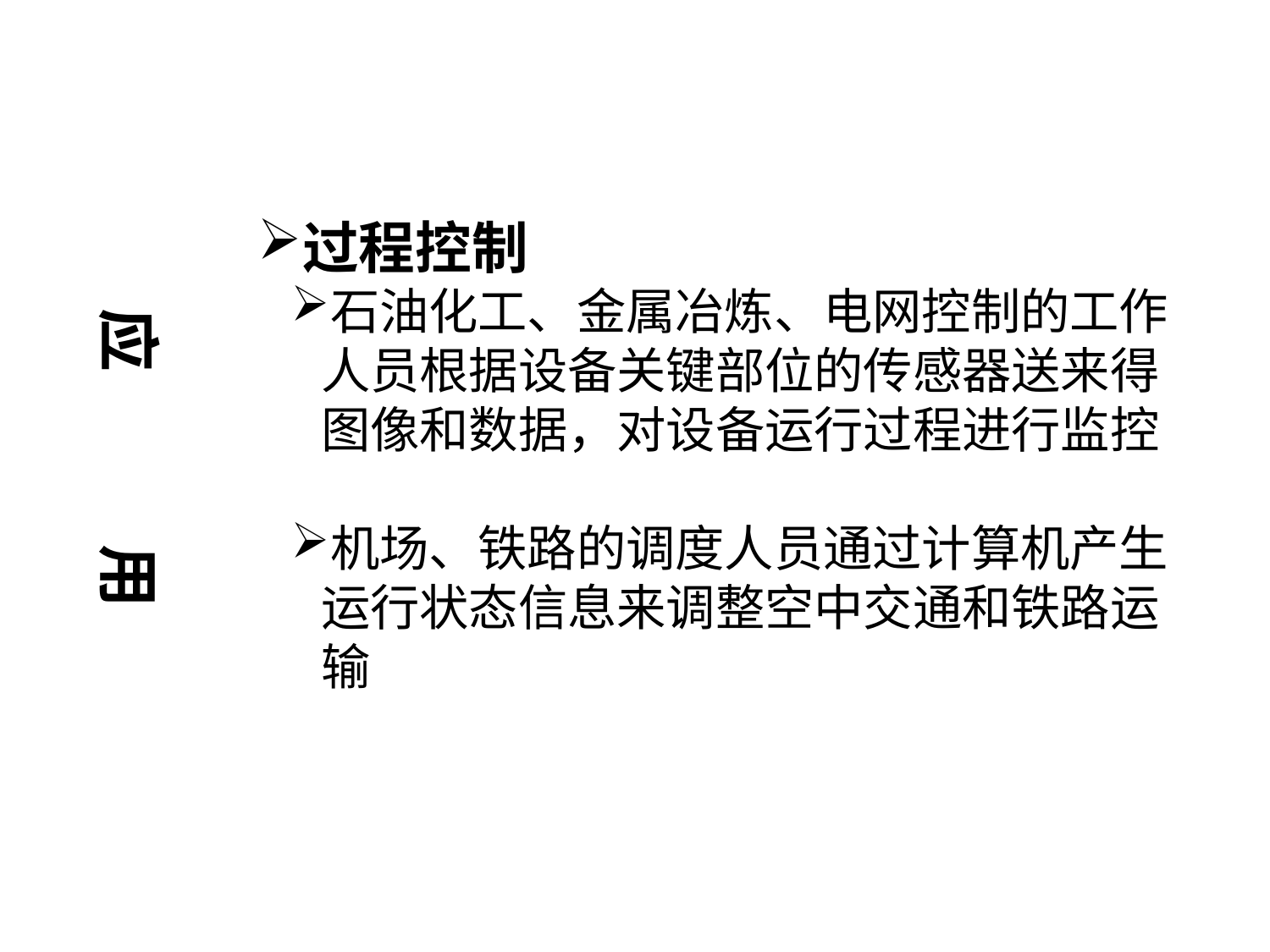

过程控制
石油化工、金属冶炼、电网控制的工作人员根据设备关键部位的传感器送来得图像和数据，对设备运行过程进行监控

机场、铁路的调度人员通过计算机产生运行状态信息来调整空中交通和铁路运输

应            用